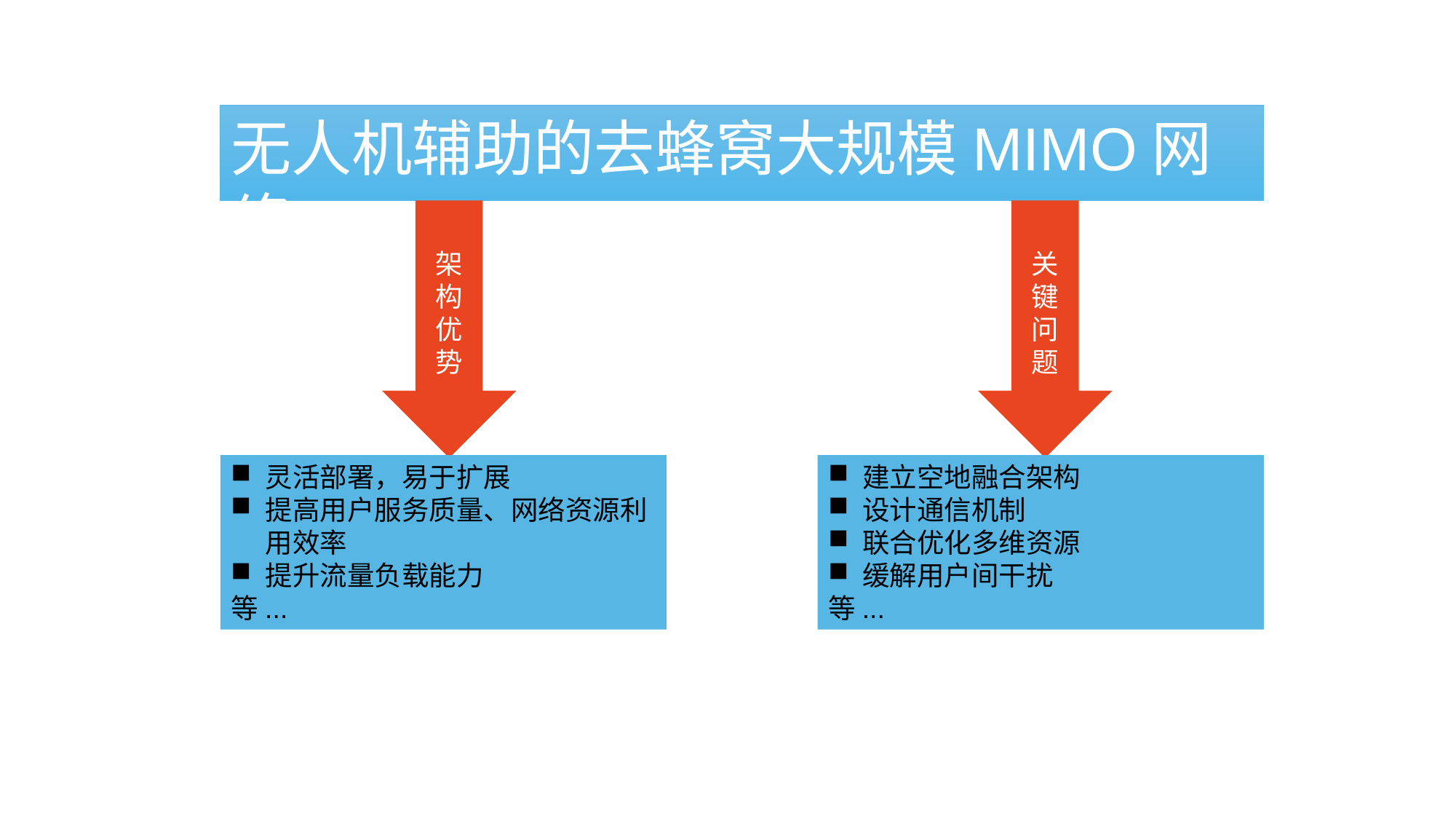

无人机辅助的去蜂窝大规模MIMO网络
架构优势
关键问题
灵活部署，易于扩展
提高用户服务质量、网络资源利用效率
提升流量负载能力
等...
建立空地融合架构
设计通信机制
联合优化多维资源
缓解用户间干扰
等...